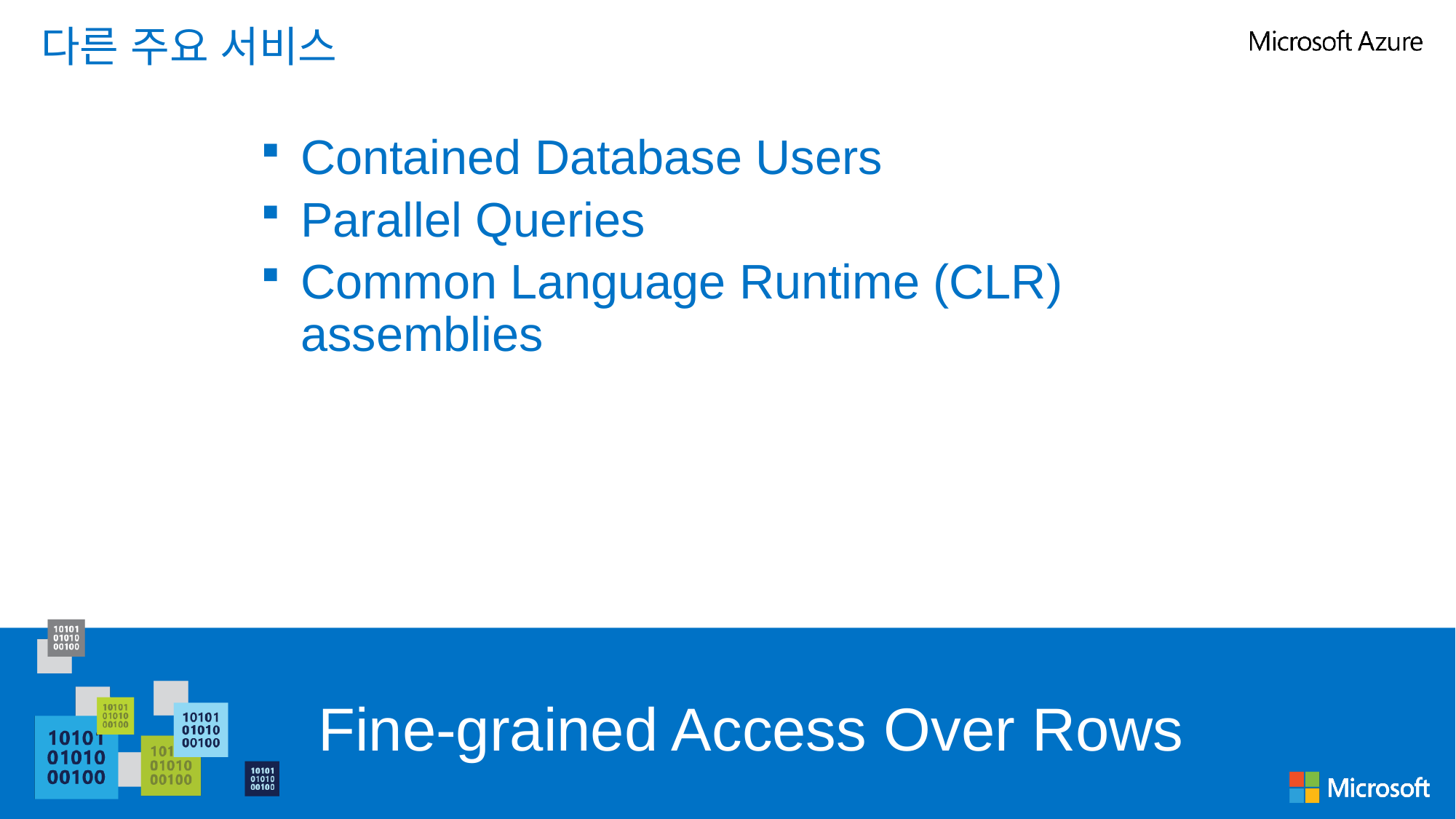

다른 주요 서비스
Contained Database Users
Parallel Queries
Common Language Runtime (CLR) assemblies

Fine-grained Access Over Rows